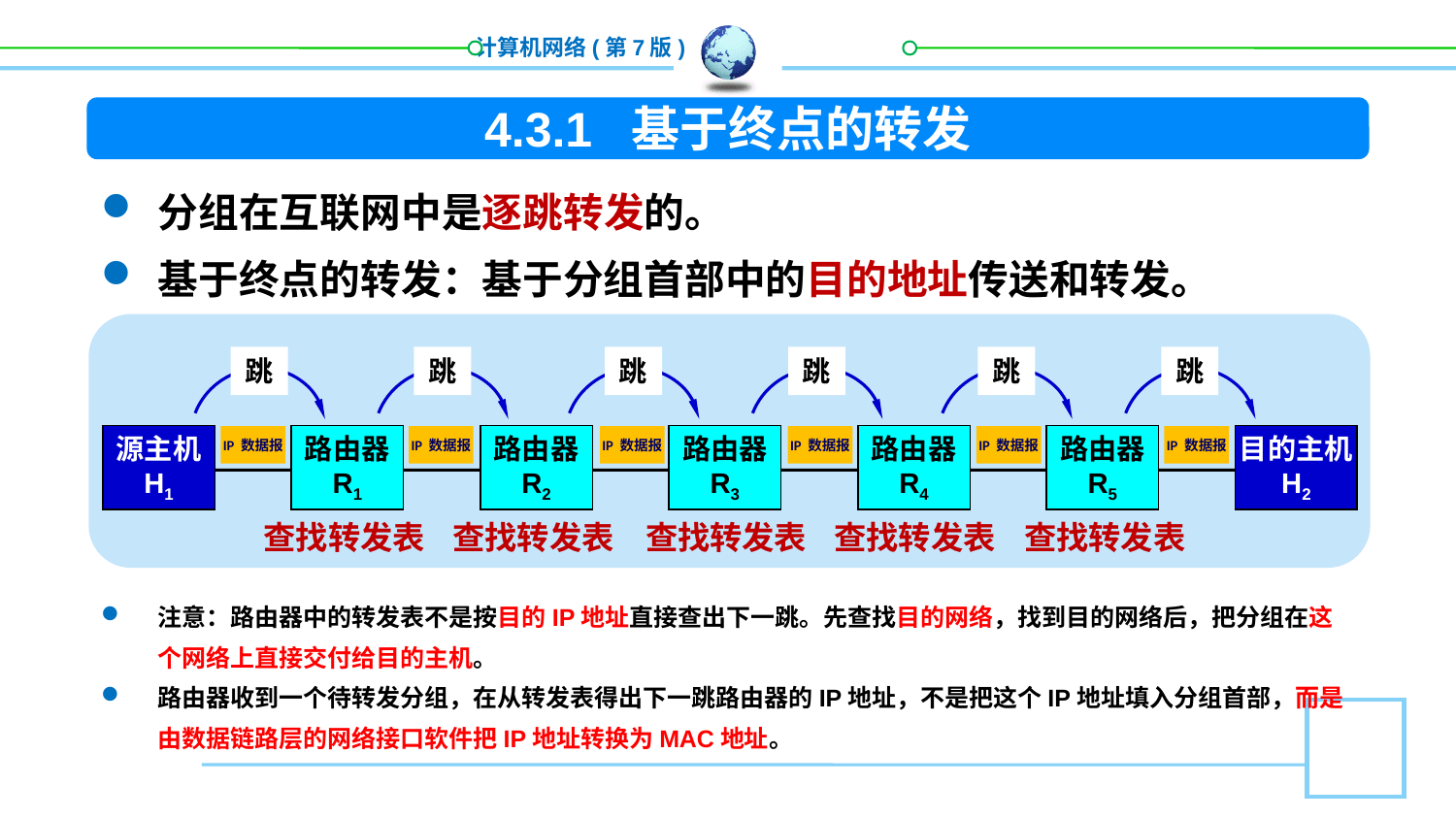

4.3.1  基于终点的转发

分组在互联网中是逐跳转发的。
基于终点的转发：基于分组首部中的目的地址传送和转发。

跳

跳

跳

跳

跳

跳

源主机
H1
路由器
R1
路由器
R2
路由器
R3
路由器
R4
路由器
R5
目的主机
H2
IP 数据报
IP 数据报
IP 数据报
IP 数据报
IP 数据报
IP 数据报

查找转发表
查找转发表
查找转发表
查找转发表
查找转发表
注意：路由器中的转发表不是按目的IP地址直接查出下一跳。先查找目的网络，找到目的网络后，把分组在这个网络上直接交付给目的主机。
路由器收到一个待转发分组，在从转发表得出下一跳路由器的IP地址，不是把这个IP地址填入分组首部，而是由数据链路层的网络接口软件把IP地址转换为MAC地址。